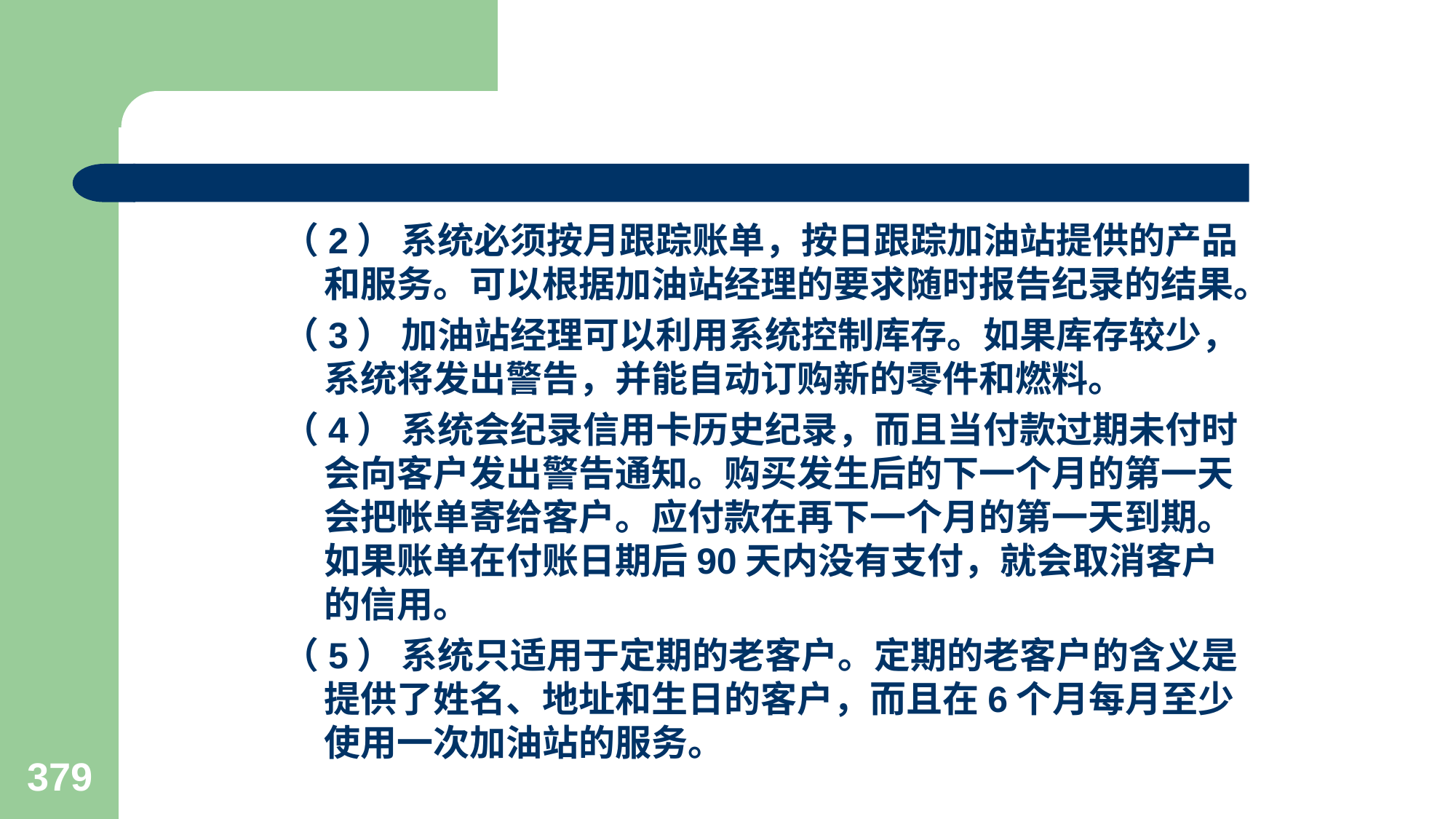

#
（2） 系统必须按月跟踪账单，按日跟踪加油站提供的产品和服务。可以根据加油站经理的要求随时报告纪录的结果。
（3） 加油站经理可以利用系统控制库存。如果库存较少，系统将发出警告，并能自动订购新的零件和燃料。
（4） 系统会纪录信用卡历史纪录，而且当付款过期未付时会向客户发出警告通知。购买发生后的下一个月的第一天会把帐单寄给客户。应付款在再下一个月的第一天到期。如果账单在付账日期后90天内没有支付，就会取消客户的信用。
（5） 系统只适用于定期的老客户。定期的老客户的含义是提供了姓名、地址和生日的客户，而且在6个月每月至少使用一次加油站的服务。
379